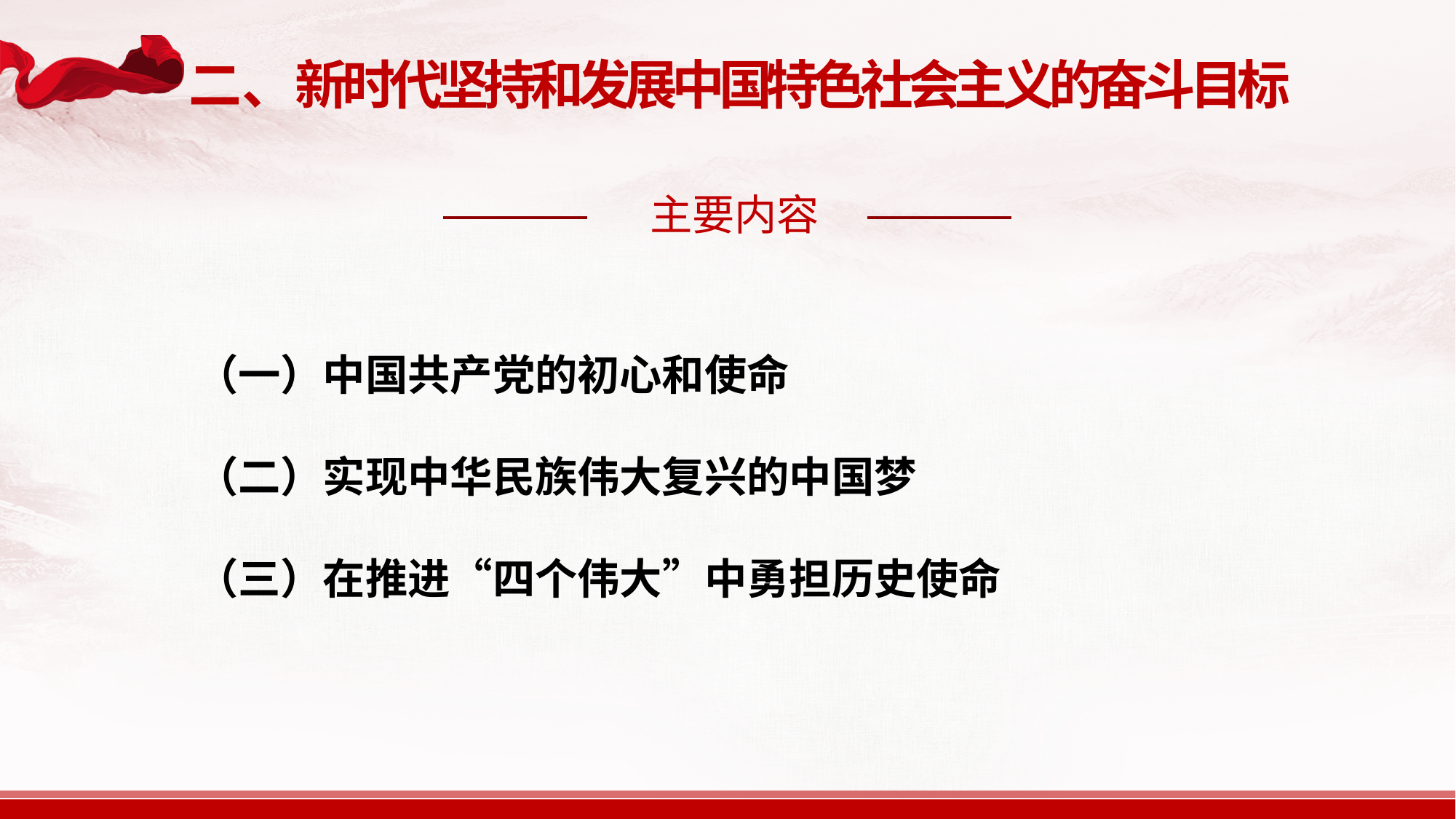

二、新时代坚持和发展中国特色社会主义的奋斗目标
主要内容
（一）中国共产党的初心和使命
（二）实现中华民族伟大复兴的中国梦
（三）在推进“四个伟大”中勇担历史使命